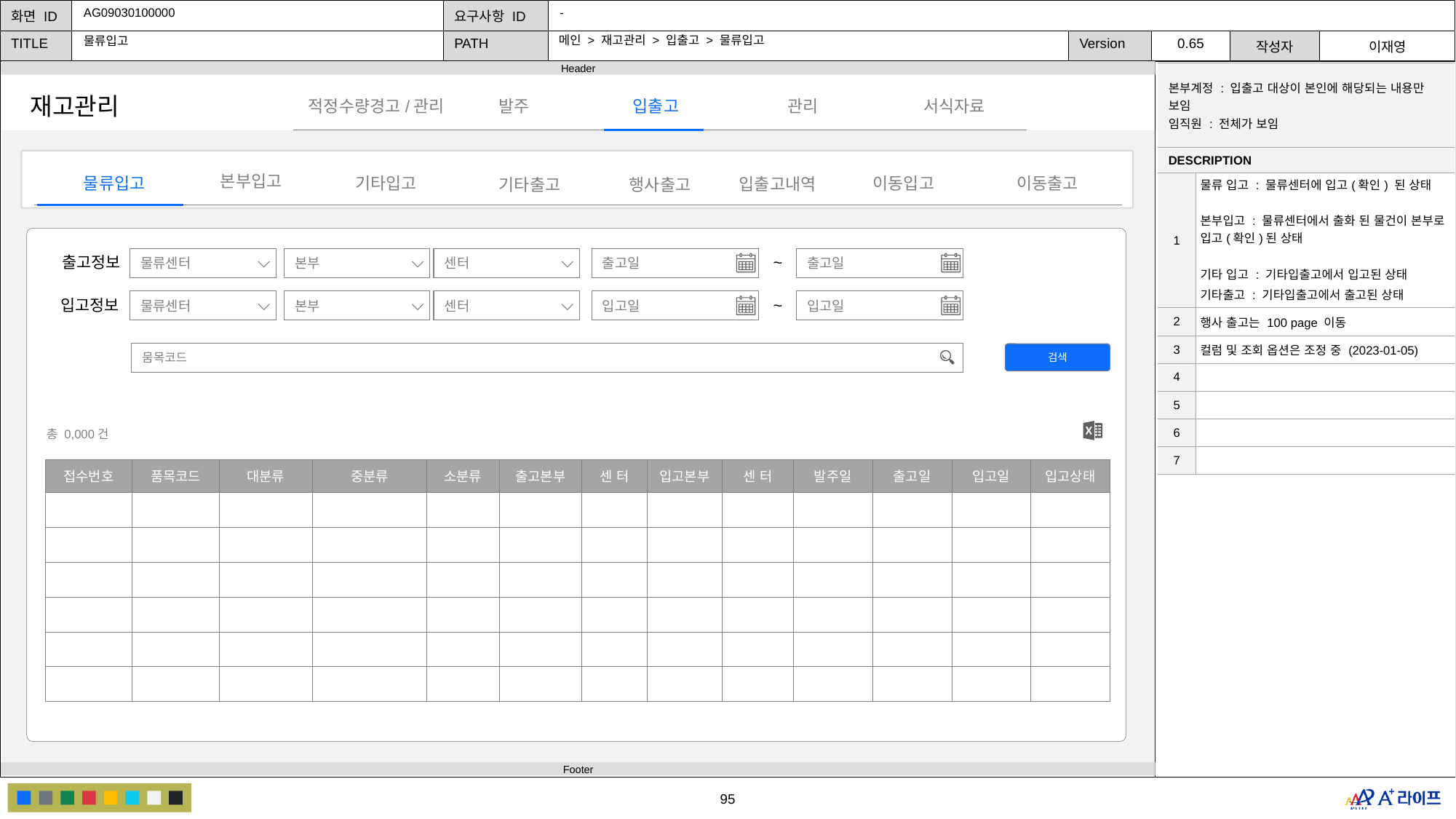

AG09030100000

-

메인 > 재고관리 > 입출고 > 물류입고
물류입고
| 본부계정 : 입출고 대상이 본인에 해당되는 내용만 보임 임직원 : 전체가 보임 |  |
| --- | --- |
| DESCRIPTION |  |
| 1 | 물류 입고 : 물류센터에 입고(확인) 된 상태 본부입고 : 물류센터에서 출화 된 물건이 본부로 입고(확인)된 상태 기타 입고 : 기타입출고에서 입고된 상태 기타출고 : 기타입출고에서 출고된 상태 |
| 2 | 행사 출고는 100 page 이동 |
| 3 | 컬럼 및 조회 옵션은 조정 중 (2023-01-05) |
| 4 |  |
| 5 |  |
| 6 |  |
| 7 |  |
재고관리
발주
관리
적정수량경고/관리
입출고
서식자료

본부입고
물류입고
기타입고
이동입고
이동출고
입출고내역
기타출고
행사출고

출고정보
~
출고일
출고일

물류센터

본부

센터

입고정보
~
입고일
입고일

물류센터

본부

센터

검색
뭄목코드

총 0,000건

| 접수번호 | 품목코드 | 대분류 | 중분류 | 소분류 | 출고본부 | 센 터 | 입고본부 | 센 터 | 발주일 | 출고일 | 입고일 | 입고상태 |
| --- | --- | --- | --- | --- | --- | --- | --- | --- | --- | --- | --- | --- |
|  |  |  |  |  |  |  |  |  |  |  |  |  |
|  |  |  |  |  |  |  |  |  |  |  |  |  |
|  |  |  |  |  |  |  |  |  |  |  |  |  |
|  |  |  |  |  |  |  |  |  |  |  |  |  |
|  |  |  |  |  |  |  |  |  |  |  |  |  |
|  |  |  |  |  |  |  |  |  |  |  |  |  |